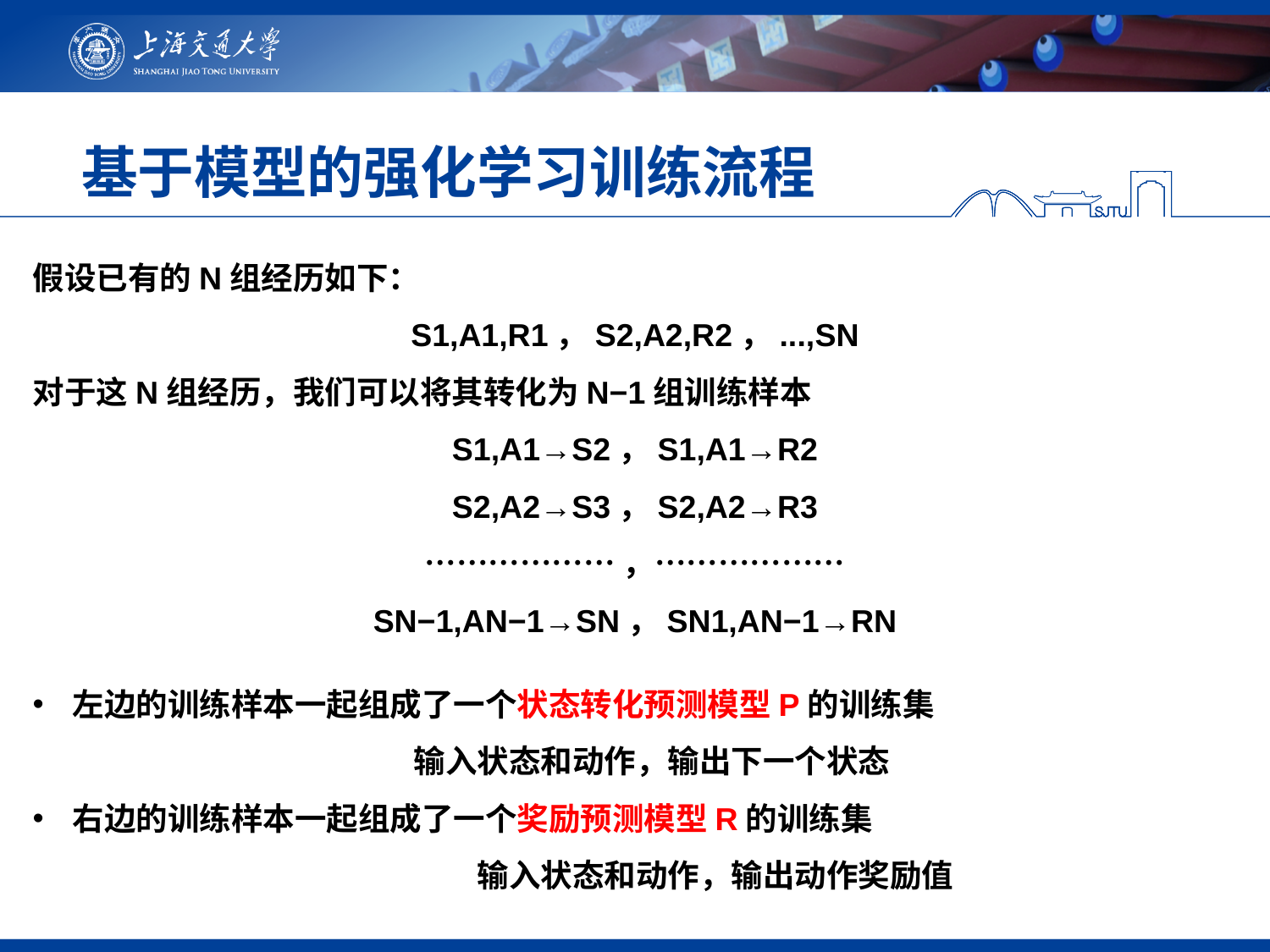

# 基于模型的强化学习训练流程
假设已有的N组经历如下：
S1,A1,R1，S2,A2,R2，...,SN
对于这N组经历，我们可以将其转化为N−1组训练样本
S1,A1→S2，S1,A1→R2
S2,A2→S3，S2,A2→R3
………………，………………
SN−1,AN−1→SN，SN1,AN−1→RN
左边的训练样本一起组成了一个状态转化预测模型P的训练集
			输入状态和动作，输出下一个状态
右边的训练样本一起组成了一个奖励预测模型R的训练集
	输入状态和动作，输出动作奖励值